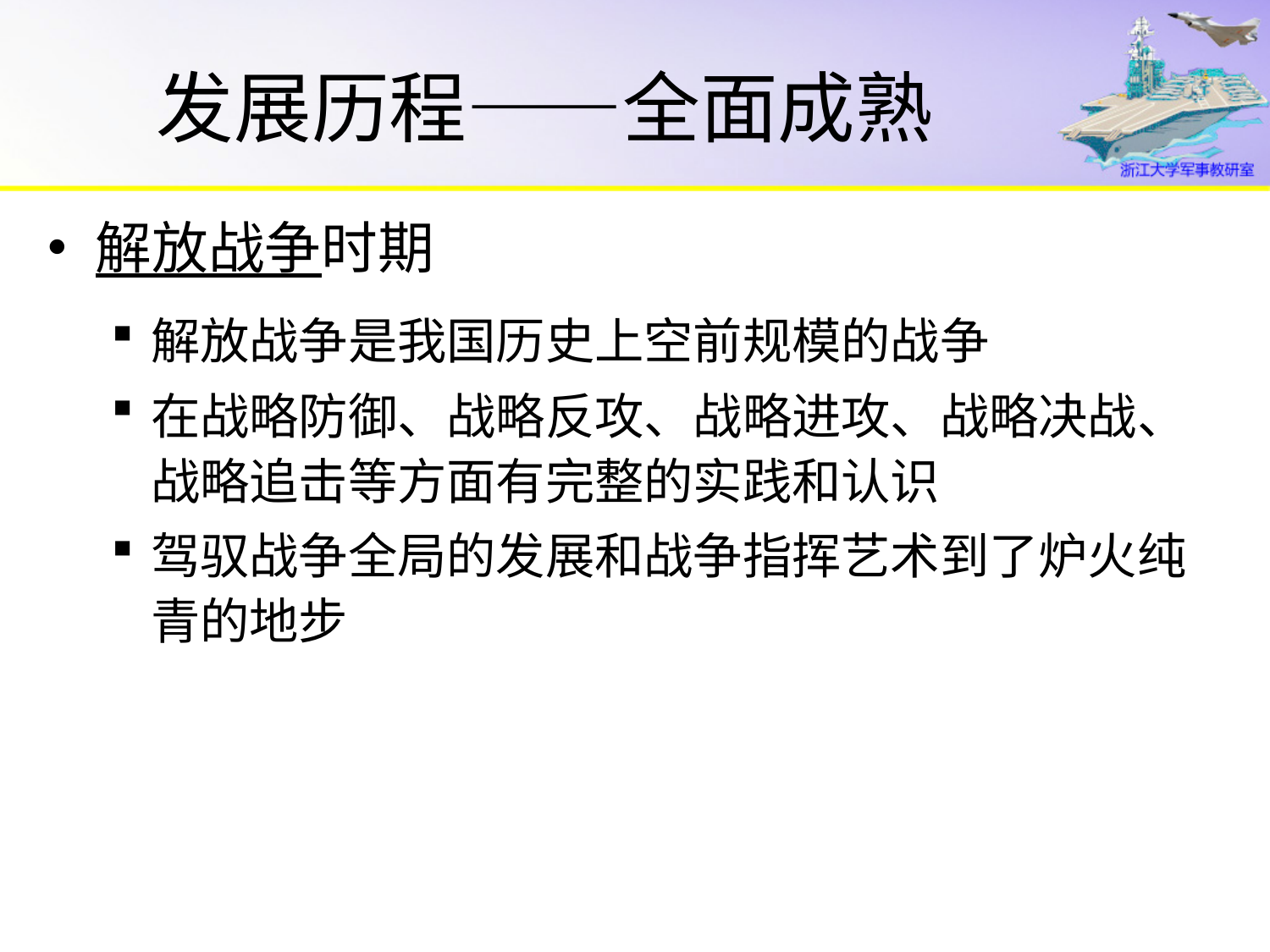

# 发展历程——全面成熟
解放战争时期
解放战争是我国历史上空前规模的战争
在战略防御、战略反攻、战略进攻、战略决战、战略追击等方面有完整的实践和认识
驾驭战争全局的发展和战争指挥艺术到了炉火纯青的地步